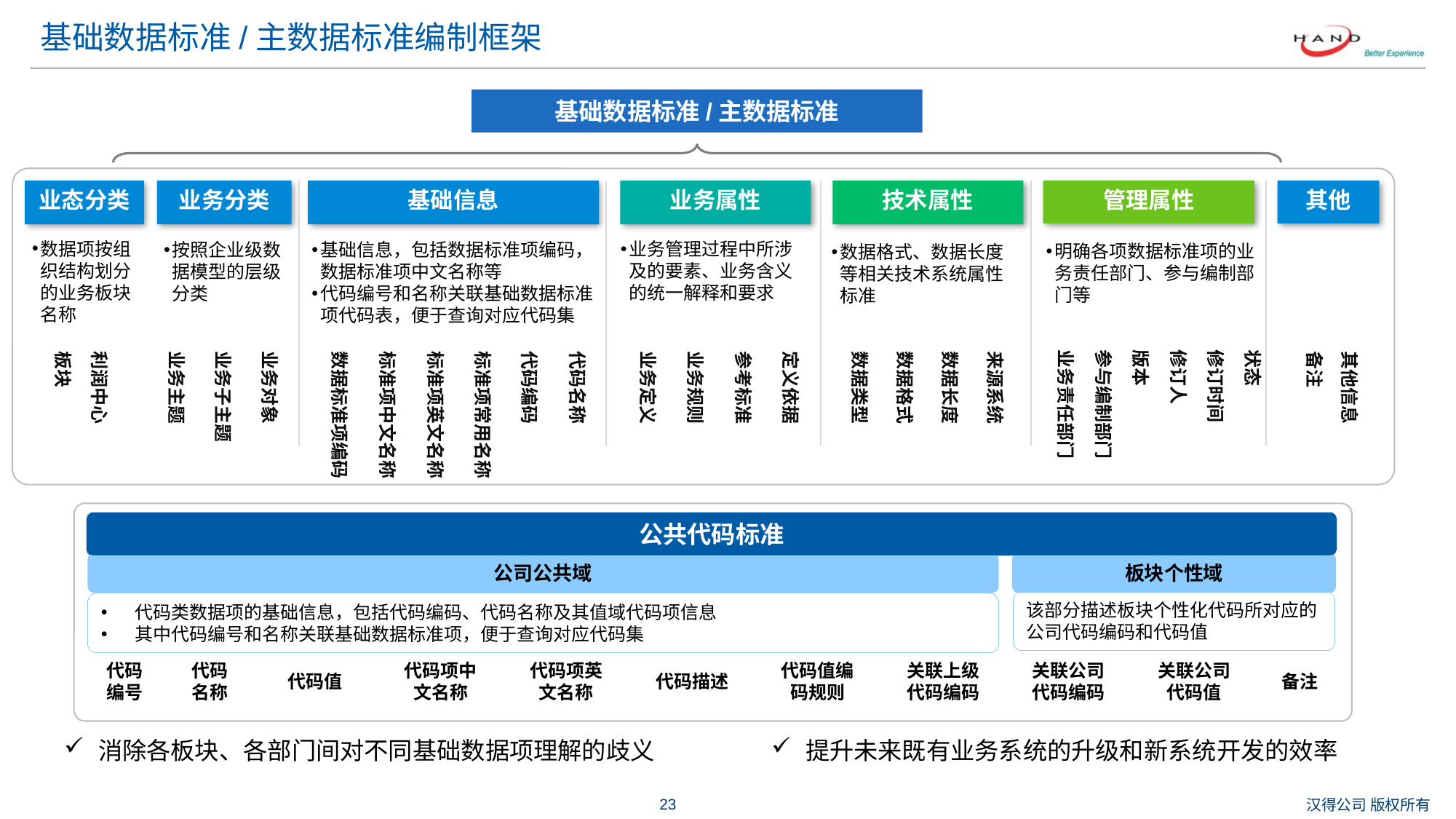

# 基础数据标准/主数据标准编制框架
基础数据标准/主数据标准

业务属性
技术属性
基础信息
管理属性
其他
业态分类
业务分类
数据项按组织结构划分的业务板块名称
业务管理过程中所涉及的要素、业务含义的统一解释和要求
按照企业级数据模型的层级分类
基础信息，包括数据标准项编码，数据标准项中文名称等
代码编号和名称关联基础数据标准项代码表，便于查询对应代码集
明确各项数据标准项的业务责任部门、参与编制部门等
数据格式、数据长度等相关技术系统属性标准
业务责任部门
参与编制部门
版本
修订人
修订时间
状态
板块
利润中心
业务主题
业务子主题
业务对象
数据标准项编码
标准项中文名称
标准项英文名称
标准项常用名称
代码编码
代码名称
业务定义
业务规则
参考标准
定义依据
数据类型
数据格式
数据长度
来源系统
备注
其他信息

公共代码标准
板块个性域
公司公共域
该部分描述板块个性化代码所对应的公司代码编码和代码值
代码类数据项的基础信息，包括代码编码、代码名称及其值域代码项信息
其中代码编号和名称关联基础数据标准项，便于查询对应代码集
代码编号
代码名称
代码值
代码项中文名称
代码项英文名称
代码描述
代码值编码规则
关联上级代码编码
关联公司代码编码
关联公司代码值
备注
提升未来既有业务系统的升级和新系统开发的效率
消除各板块、各部门间对不同基础数据项理解的歧义